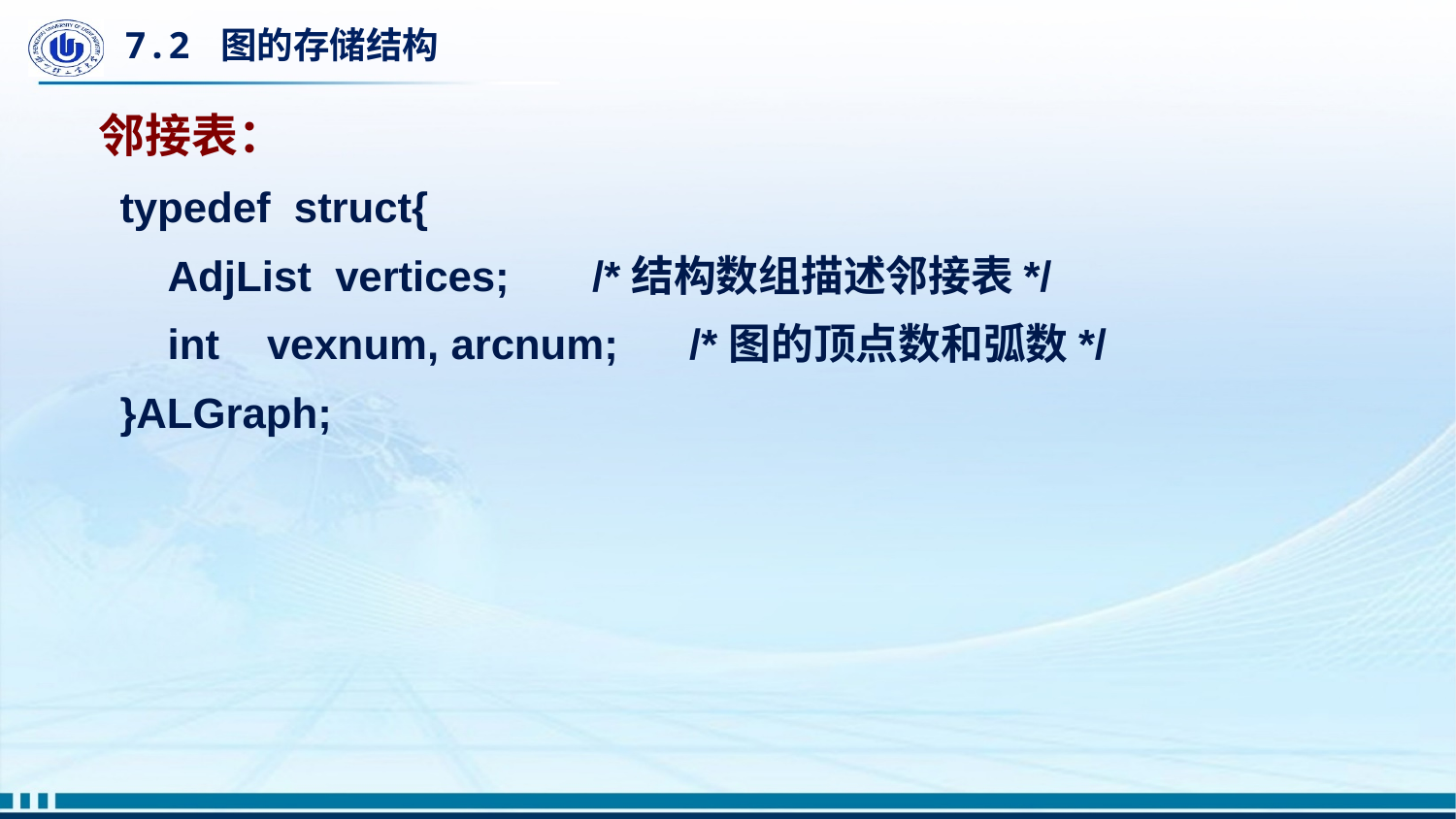

# 7.2 图的存储结构
邻接表：
typedef  struct{
    AdjList  vertices;       /*结构数组描述邻接表*/
    int    vexnum, arcnum;      /*图的顶点数和弧数*/
}ALGraph;